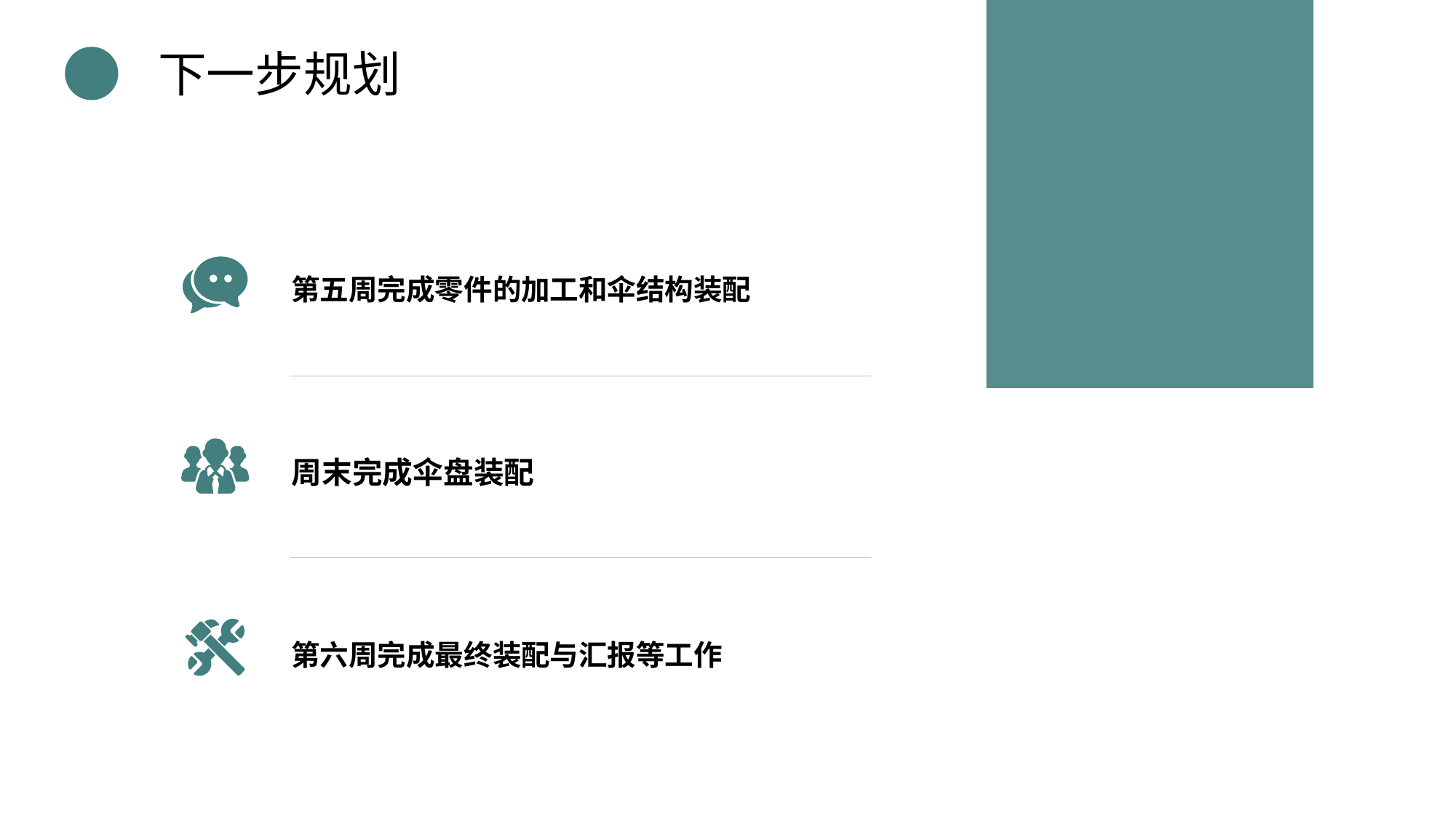

下一步规划

第五周完成零件的加工和伞结构装配

周末完成伞盘装配

第六周完成最终装配与汇报等工作